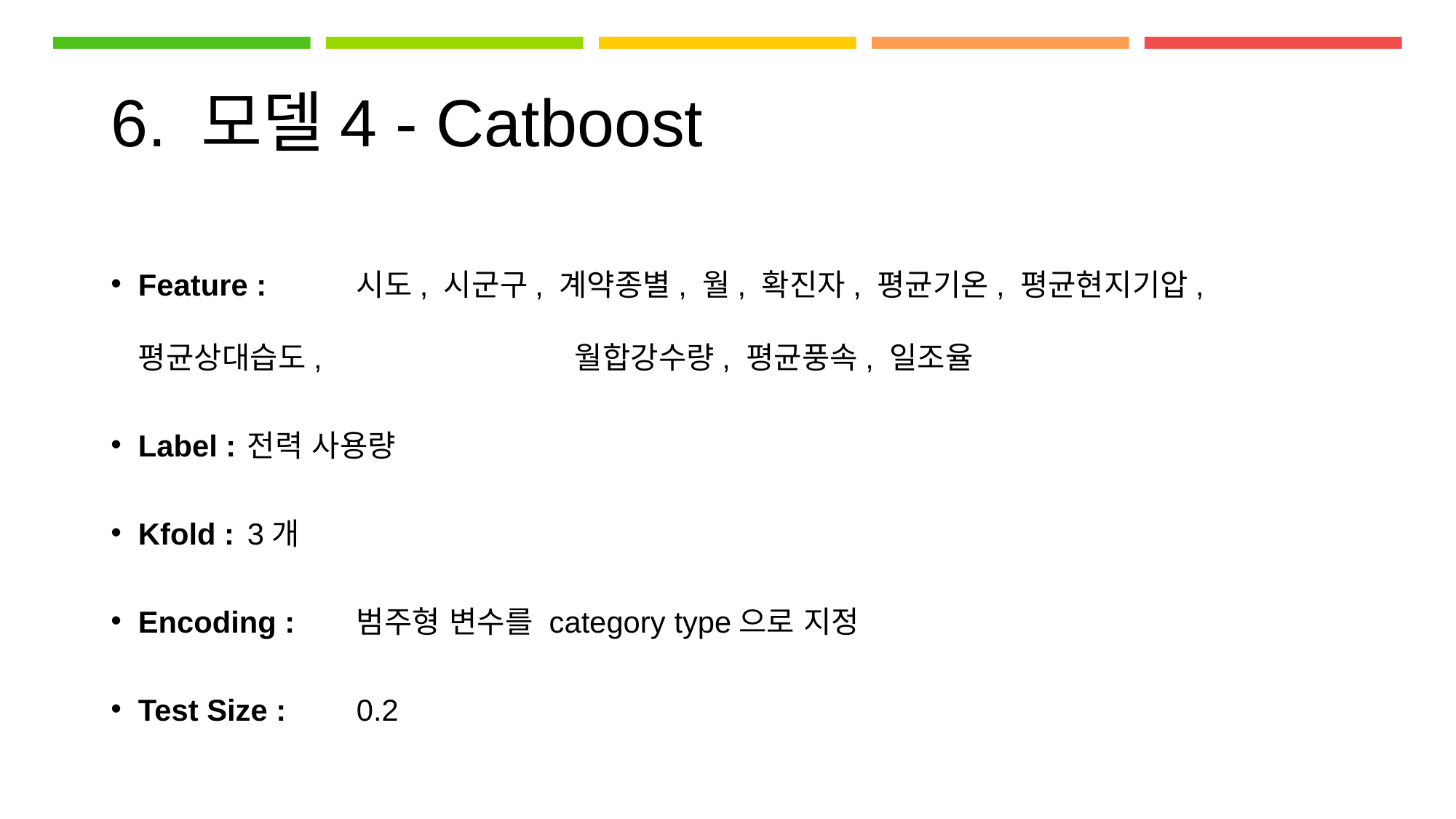

# 6. 모델4 - Catboost
Feature :	시도, 시군구, 계약종별, 월, 확진자, 평균기온, 평균현지기압, 평균상대습도, 			월합강수량, 평균풍속, 일조율
Label :	전력 사용량
Kfold :	3개
Encoding :	범주형 변수를 category type으로 지정
Test Size :	0.2